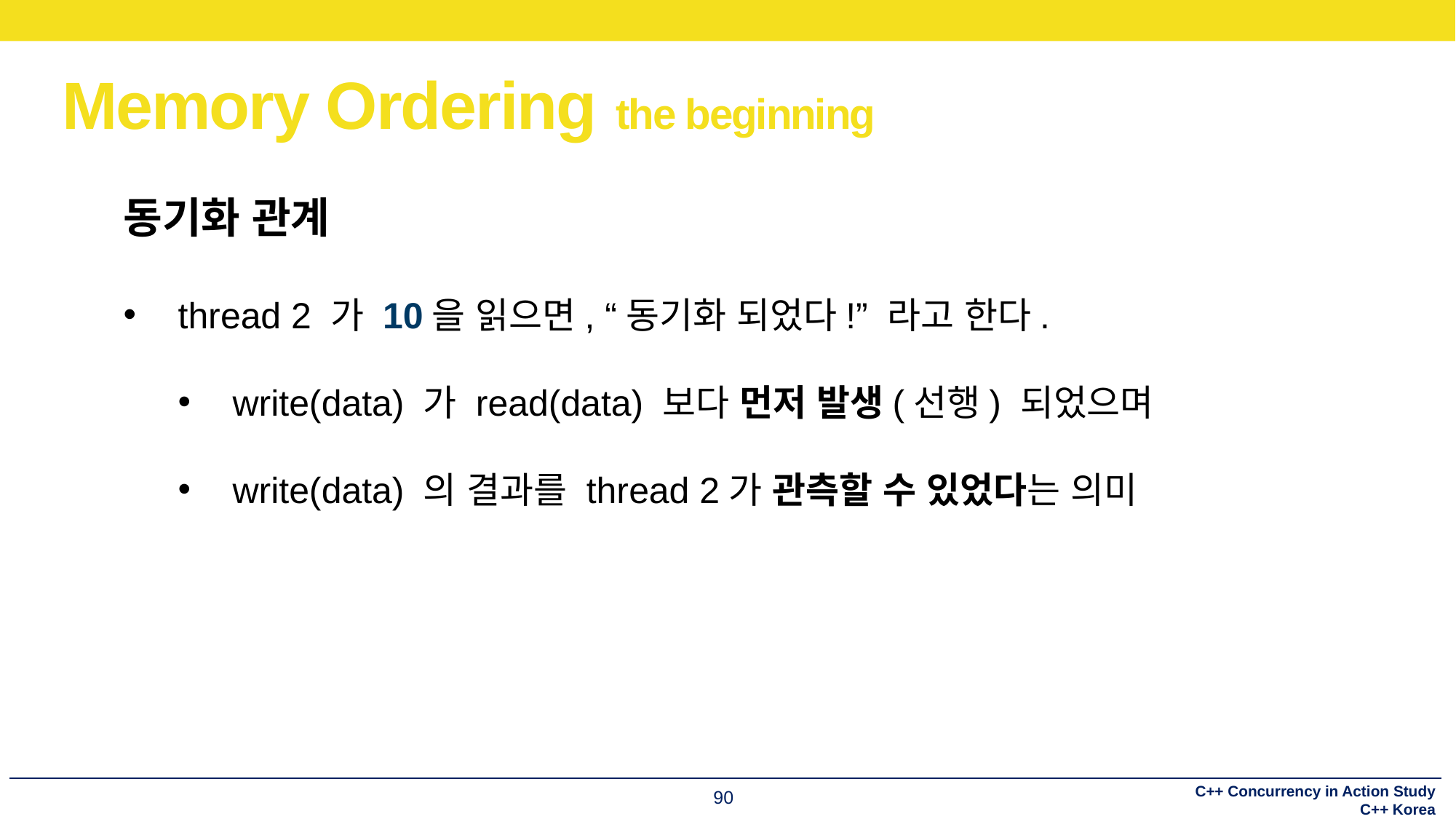

# Memory Ordering the beginning
동기화 관계

thread 2 가 10을 읽으면, “동기화 되었다!” 라고 한다.

write(data) 가 read(data) 보다 먼저 발생(선행) 되었으며

write(data) 의 결과를 thread 2가 관측할 수 있었다는 의미
90